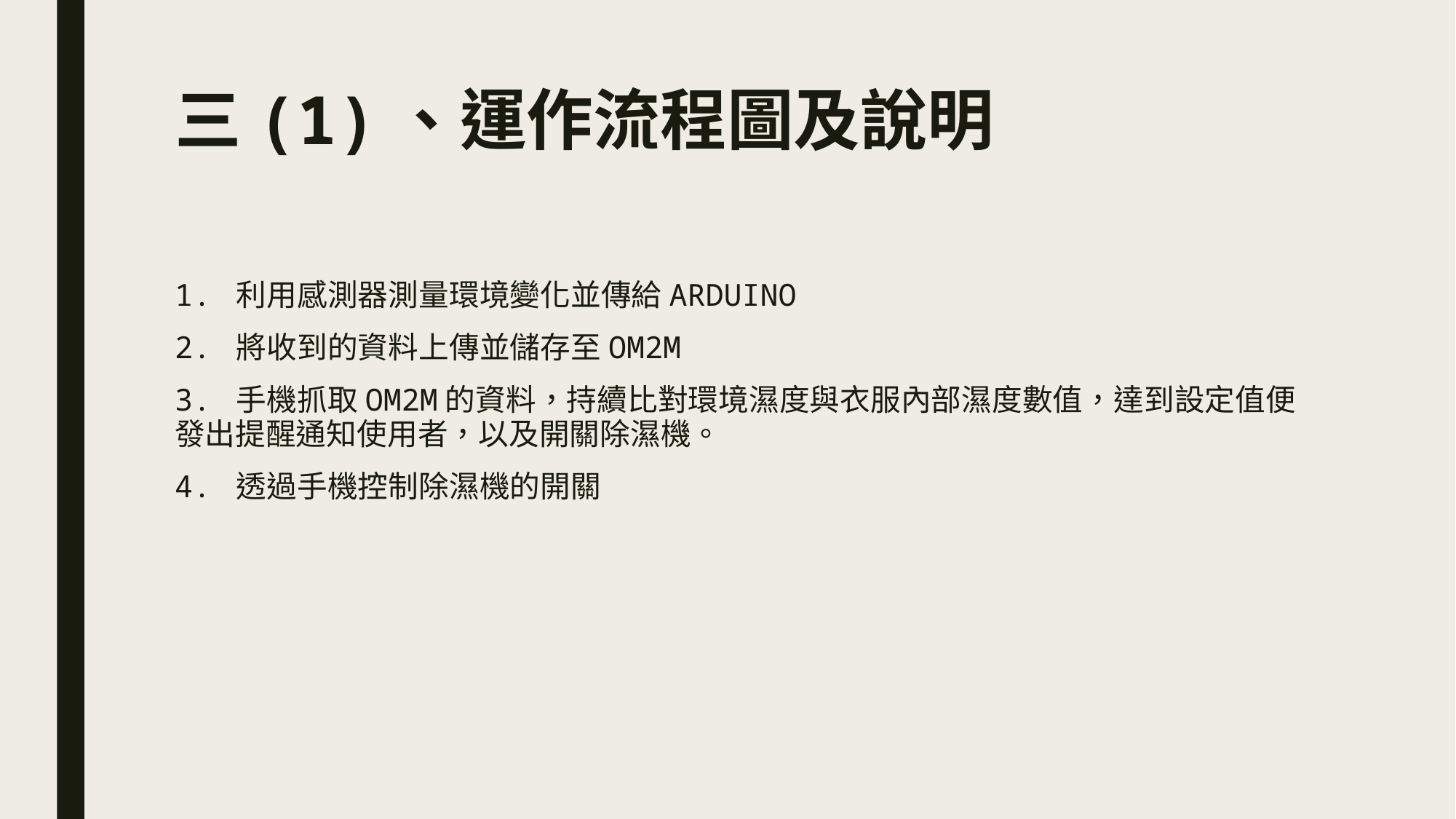

# 三(1)、運作流程圖及說明
1. 利用感測器測量環境變化並傳給ARDUINO
2. 將收到的資料上傳並儲存至OM2M
3. 手機抓取OM2M的資料，持續比對環境濕度與衣服內部濕度數值，達到設定值便發出提醒通知使用者，以及開關除濕機。
4. 透過手機控制除濕機的開關